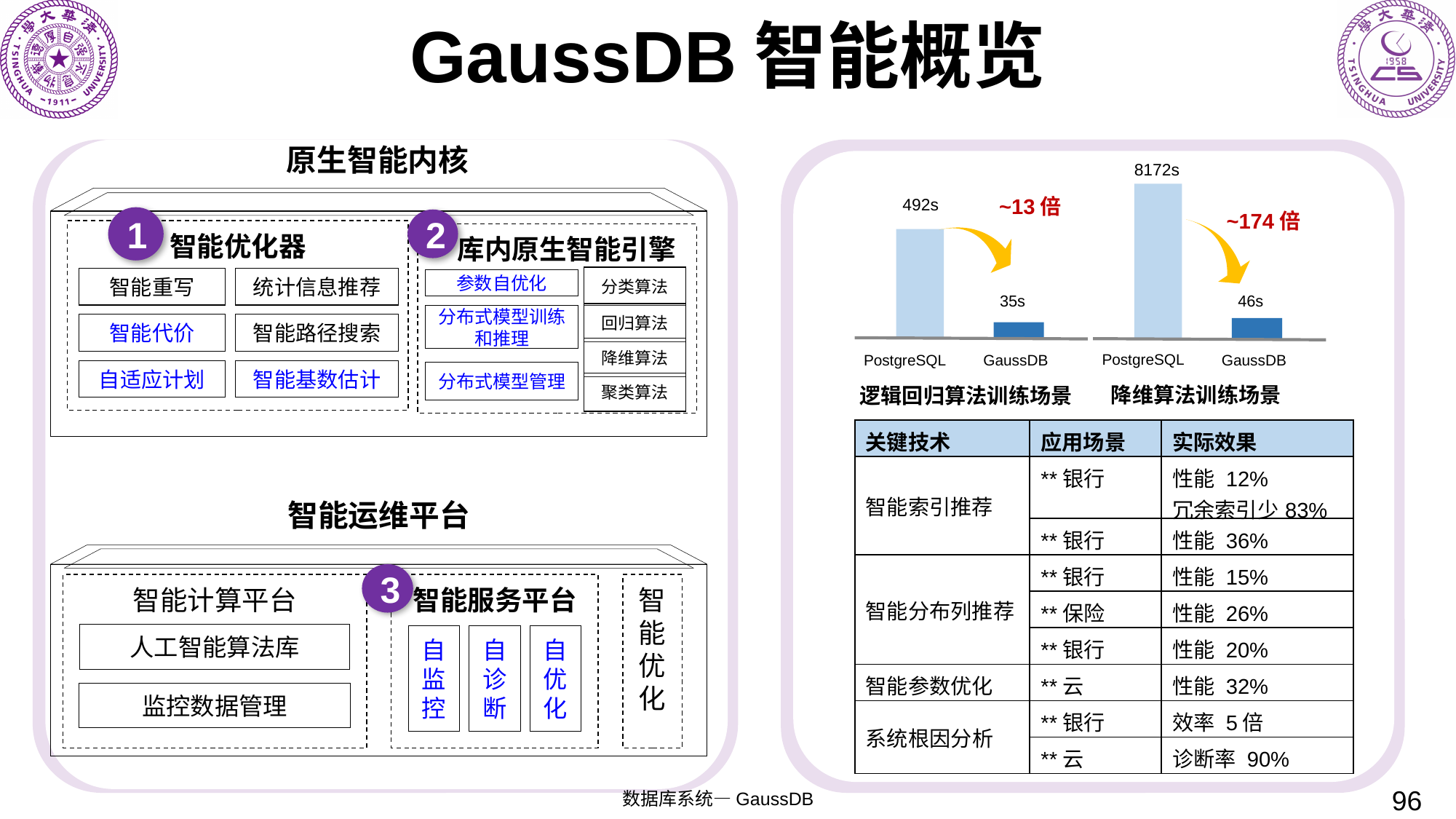

# GaussDB智能概览
原生智能内核

1
2
智能优化器
  库内原生智能引擎
分类算法
智能重写
统计信息推荐
参数自优化
回归算法
分布式模型训练和推理
智能代价
智能路径搜索
降维算法
自适应计划
智能基数估计
分布式模型管理
聚类算法
智能运维平台

3
智能计算平台
智能服务平台
智能优化
人工智能算法库
自监控
自诊断
自优化
监控数据管理

8172s

46s

PostgreSQL
GaussDB
492s

35s

PostgreSQL
GaussDB
~13倍
~174倍

降维算法训练场景
逻辑回归算法训练场景
| 关键技术 | 应用场景 | 实际效果 |
| --- | --- | --- |
| 智能索引推荐 | \*\*银行 | 性能 12% 冗余索引少83% |
|  | \*\*银行 | 性能 36% |
| 智能分布列推荐 | \*\*银行 | 性能 15% |
|  | \*\*保险 | 性能 26% |
|  | \*\*银行 | 性能 20% |
| 智能参数优化 | \*\*云 | 性能 32% |
| 系统根因分析 | \*\*银行 | 效率 5倍 |
|  | \*\*云 | 诊断率 90% |
96
数据库系统—GaussDB